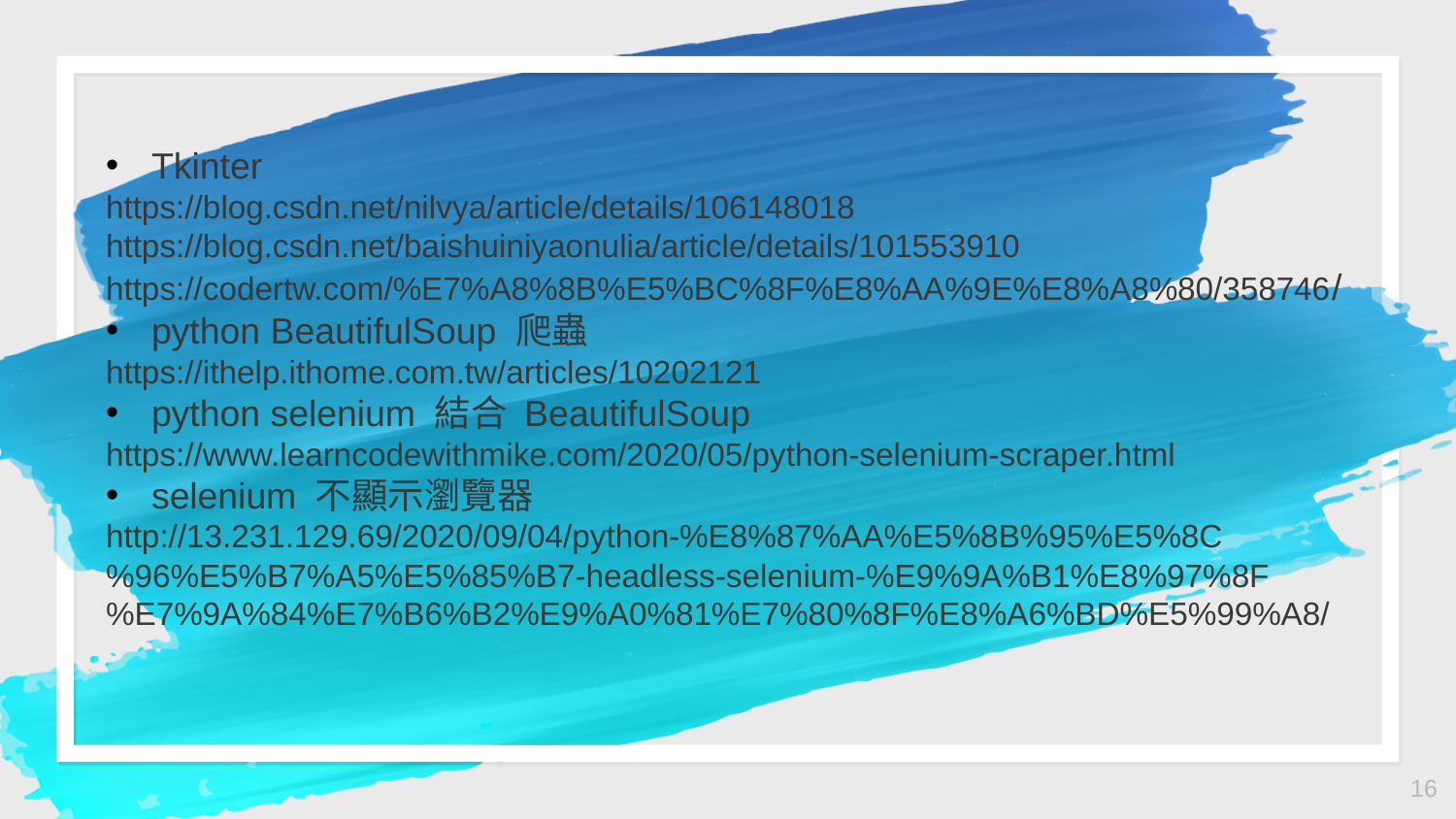

Tkinter
https://blog.csdn.net/nilvya/article/details/106148018
https://blog.csdn.net/baishuiniyaonulia/article/details/101553910
https://codertw.com/%E7%A8%8B%E5%BC%8F%E8%AA%9E%E8%A8%80/358746/
python BeautifulSoup 爬蟲
https://ithelp.ithome.com.tw/articles/10202121
python selenium 結合 BeautifulSoup
https://www.learncodewithmike.com/2020/05/python-selenium-scraper.html
selenium 不顯示瀏覽器
http://13.231.129.69/2020/09/04/python-%E8%87%AA%E5%8B%95%E5%8C%96%E5%B7%A5%E5%85%B7-headless-selenium-%E9%9A%B1%E8%97%8F%E7%9A%84%E7%B6%B2%E9%A0%81%E7%80%8F%E8%A6%BD%E5%99%A8/
16